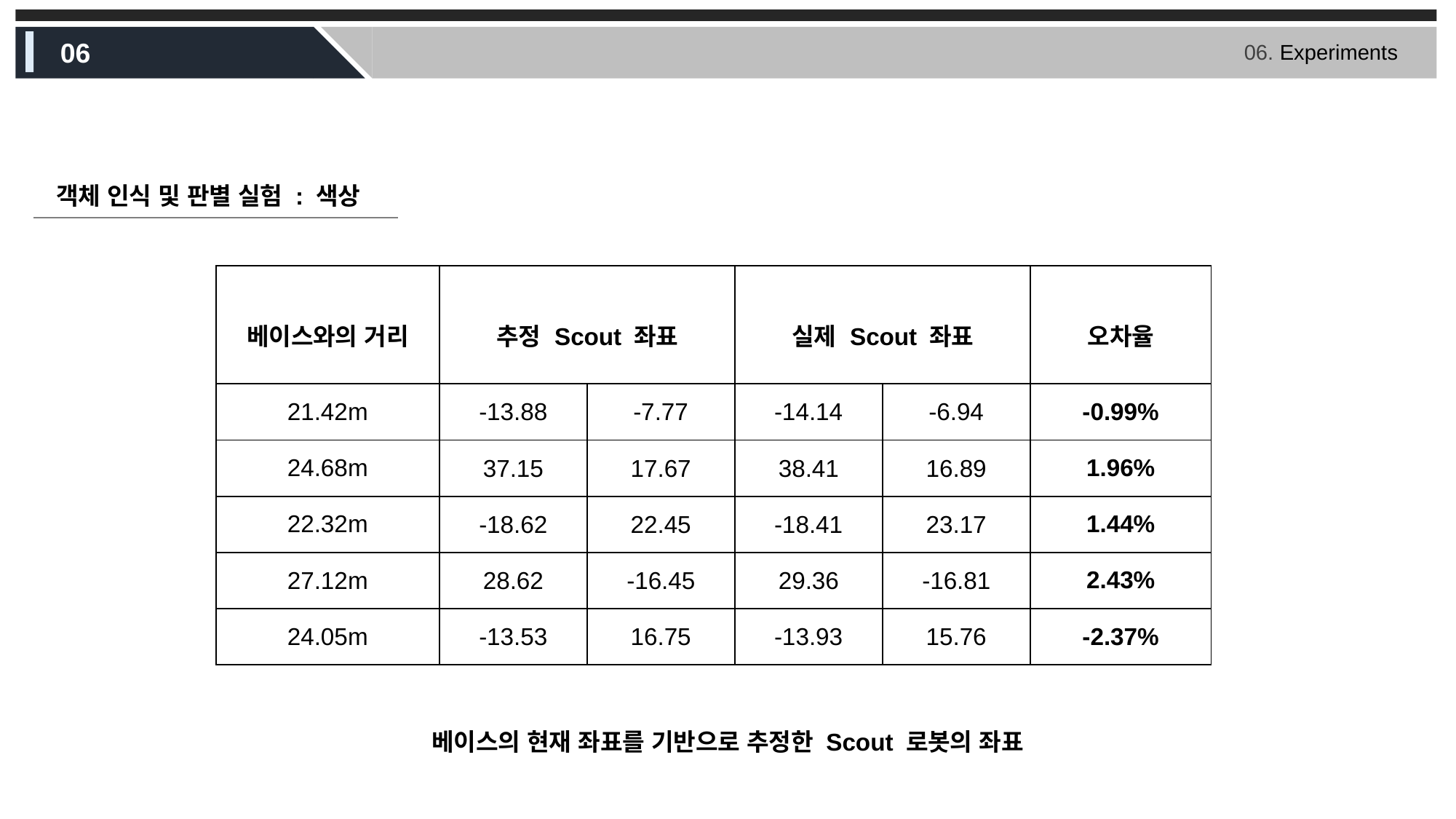

06

06. Experiments
객체 인식 및 판별 실험 : 색상
| 베이스와의 거리 | 추정 Scout 좌표 |  | 실제 Scout 좌표 |  | 오차율 |
| --- | --- | --- | --- | --- | --- |
| 21.42m | -13.88 | -7.77 | -14.14 | -6.94 | -0.99% |
| 24.68m | 37.15 | 17.67 | 38.41 | 16.89 | 1.96% |
| 22.32m | -18.62 | 22.45 | -18.41 | 23.17 | 1.44% |
| 27.12m | 28.62 | -16.45 | 29.36 | -16.81 | 2.43% |
| 24.05m | -13.53 | 16.75 | -13.93 | 15.76 | -2.37% |
베이스의 현재 좌표를 기반으로 추정한 Scout 로봇의 좌표